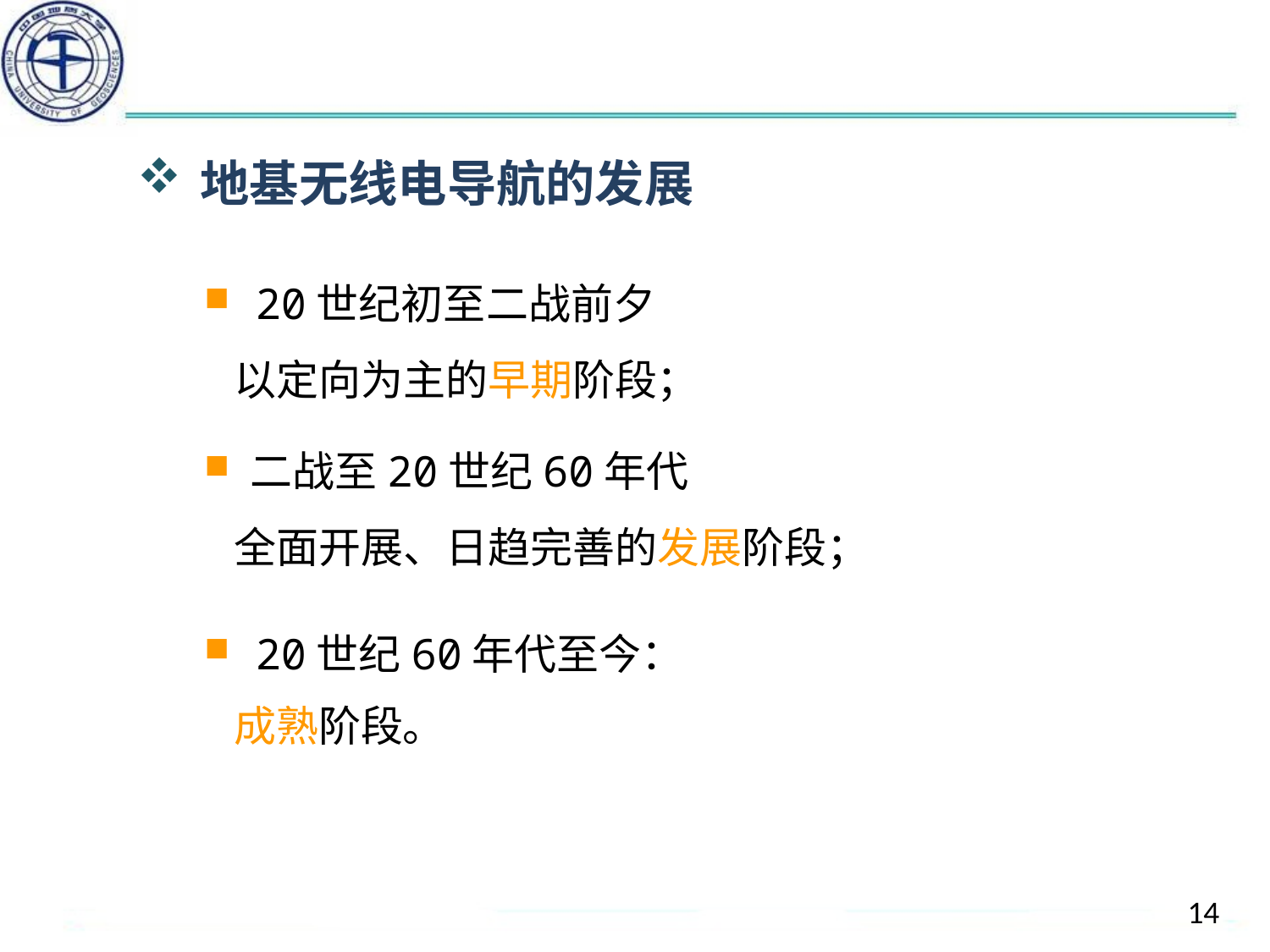

#
地基无线电导航的发展

 20世纪初至二战前夕
  以定向为主的早期阶段；
 二战至20世纪60年代
  全面开展、日趋完善的发展阶段；
 20世纪60年代至今：
  成熟阶段。
14